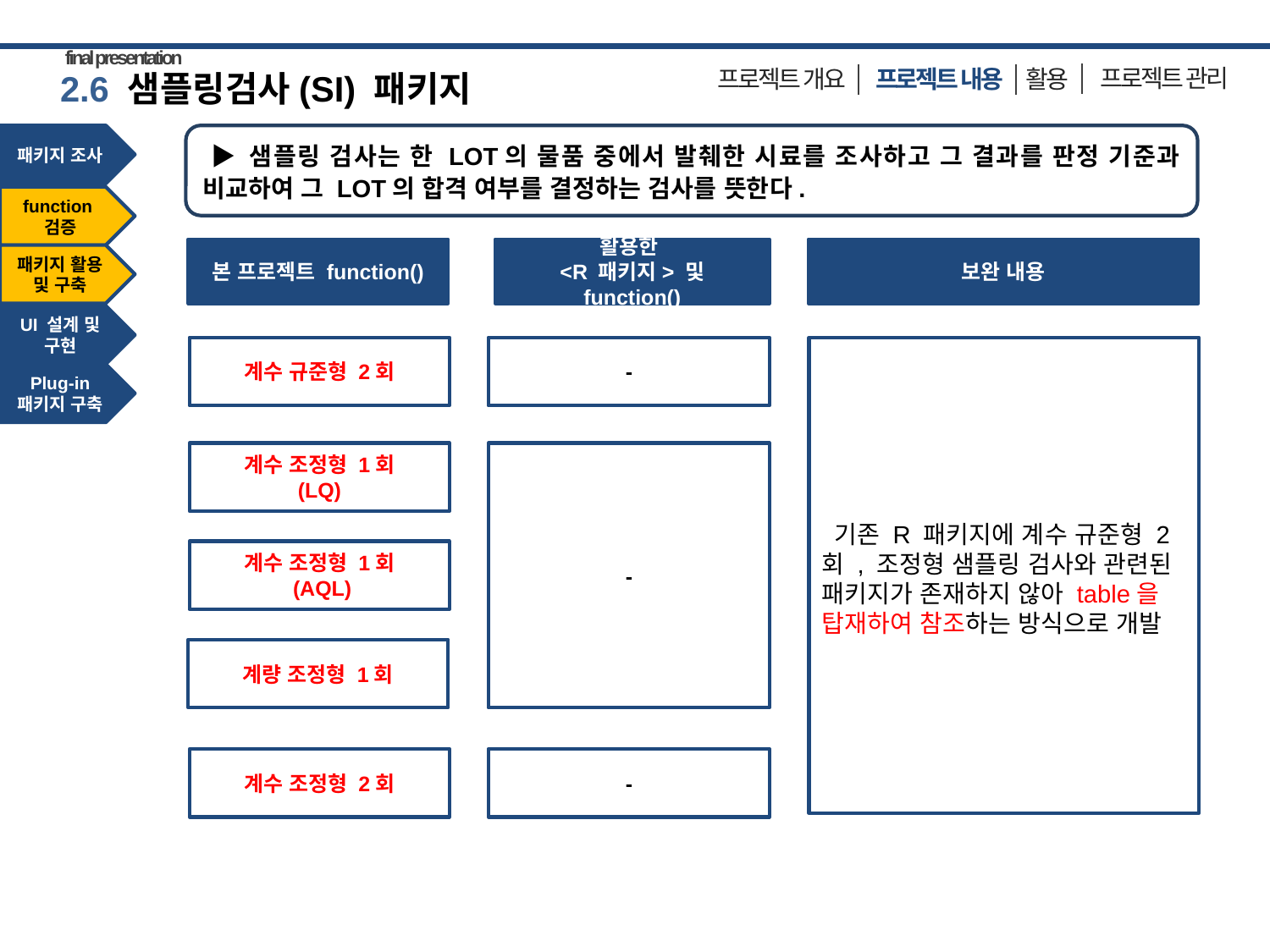

final presentation
프로젝트 관리
활용
 프로젝트 내용
프로젝트 개요

2.6 샘플링검사(SI) 패키지

패키지 조사
function
검증
패키지 활용 및 구축
UI 설계 및 구현
Plug-in
패키지 구축
 ▶ 샘플링 검사는 한 LOT의 물품 중에서 발췌한 시료를 조사하고 그 결과를 판정 기준과 비교하여 그 LOT의 합격 여부를 결정하는 검사를 뜻한다.
본 프로젝트 function()
활용한
<R 패키지> 및 function()
보완 내용
계수 규준형 2회
-

 기존 R 패키지에 계수 규준형 2회 , 조정형 샘플링 검사와 관련된 패키지가 존재하지 않아 table을 탑재하여 참조하는 방식으로 개발

계수 조정형 1회
(LQ)
-
계수 조정형 1회
 (AQL)
계량 조정형 1회
계수 조정형 2회
-